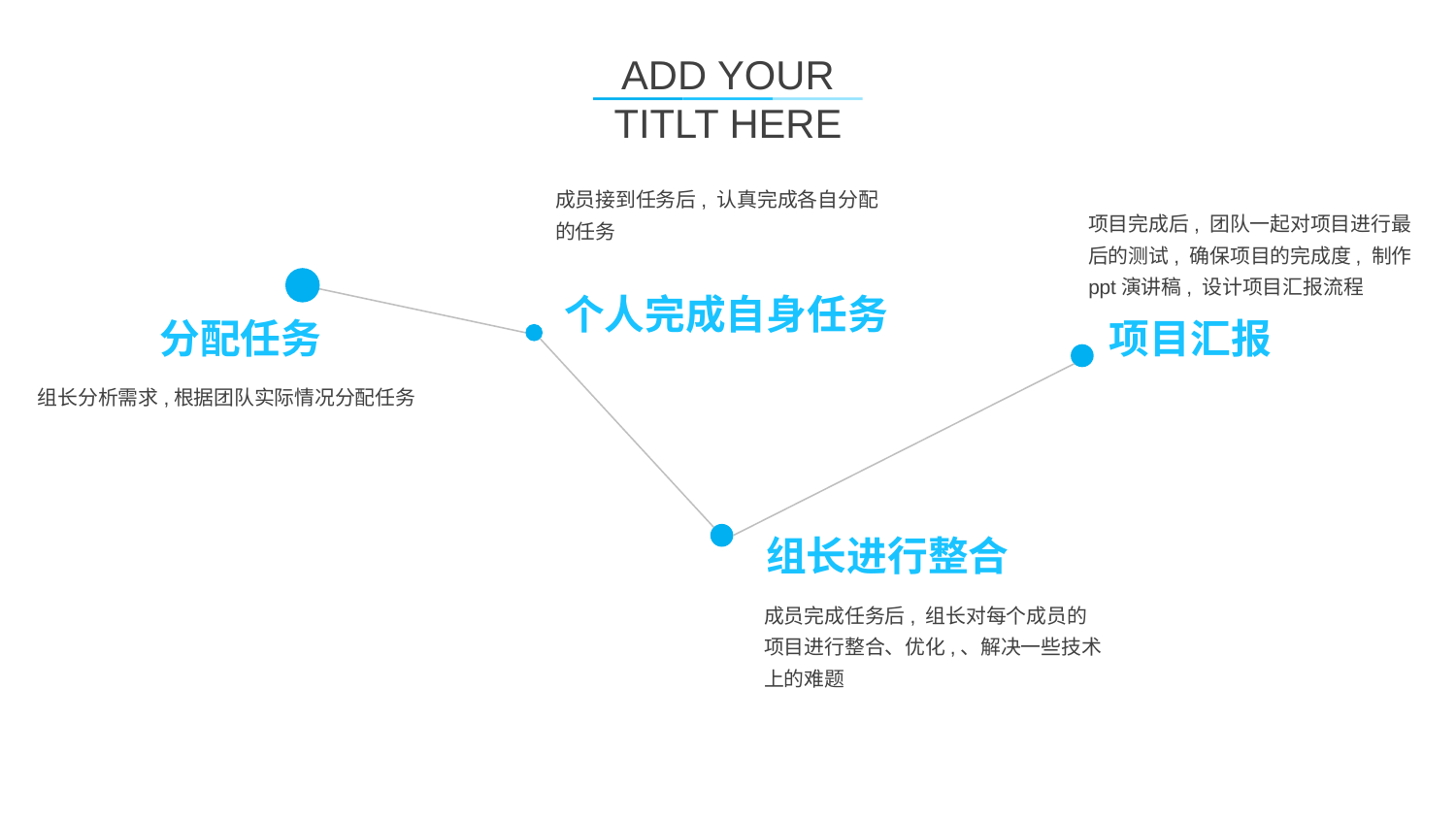

ADD YOUR TITLT HERE

成员接到任务后, 认真完成各自分配的任务
项目完成后, 团队一起对项目进行最后的测试, 确保项目的完成度, 制作ppt演讲稿, 设计项目汇报流程

个人完成自身任务
分配任务
项目汇报

组长分析需求,根据团队实际情况分配任务

组长进行整合
成员完成任务后, 组长对每个成员的项目进行整合、优化,、解决一些技术上的难题